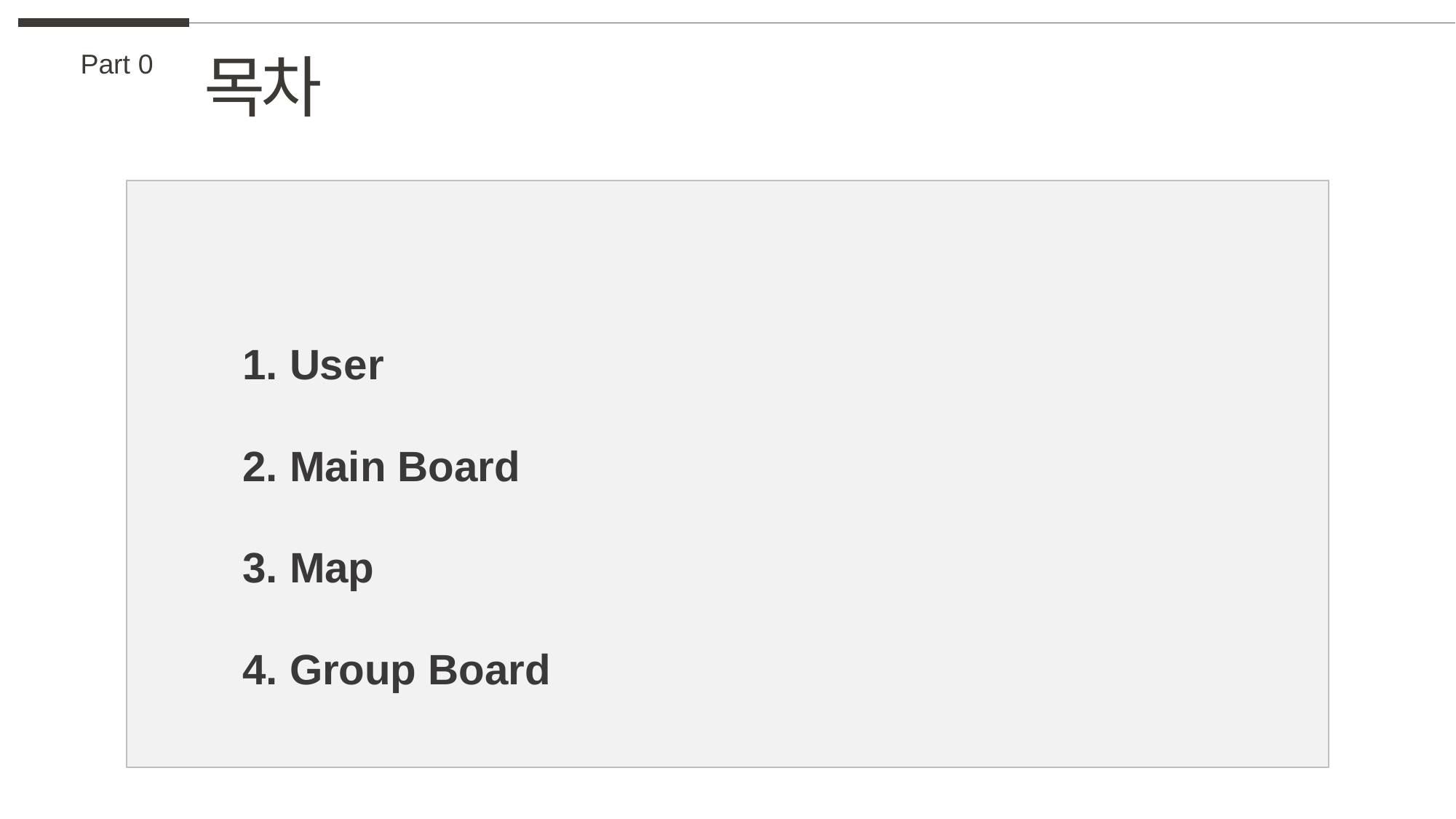

목차
Part 0

1. User

2. Main Board

3. Map

4. Group Board